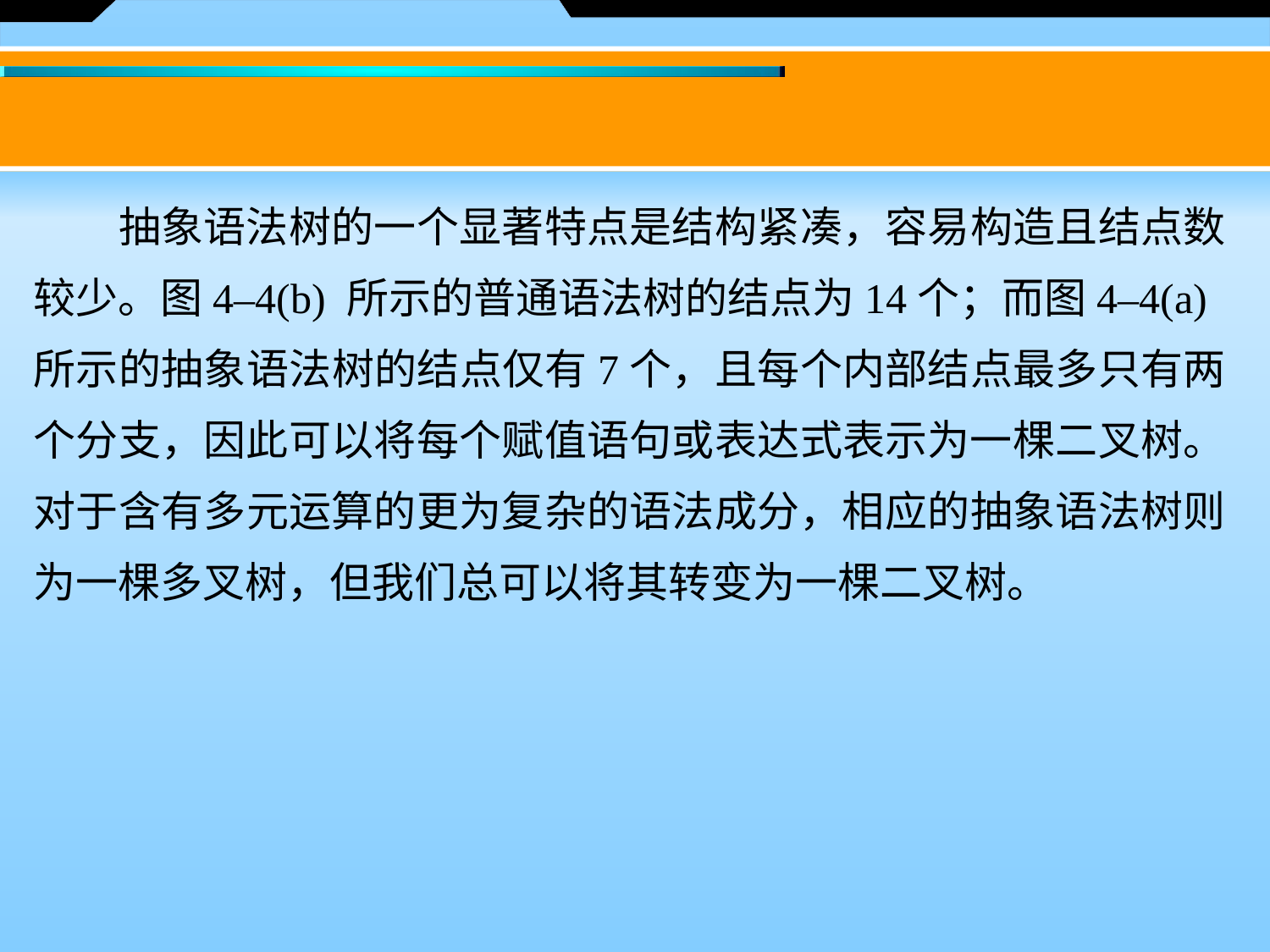

抽象语法树的一个显著特点是结构紧凑，容易构造且结点数较少。图4–4(b) 所示的普通语法树的结点为14个；而图4–4(a) 所示的抽象语法树的结点仅有7个，且每个内部结点最多只有两个分支，因此可以将每个赋值语句或表达式表示为一棵二叉树。对于含有多元运算的更为复杂的语法成分，相应的抽象语法树则为一棵多叉树，但我们总可以将其转变为一棵二叉树。